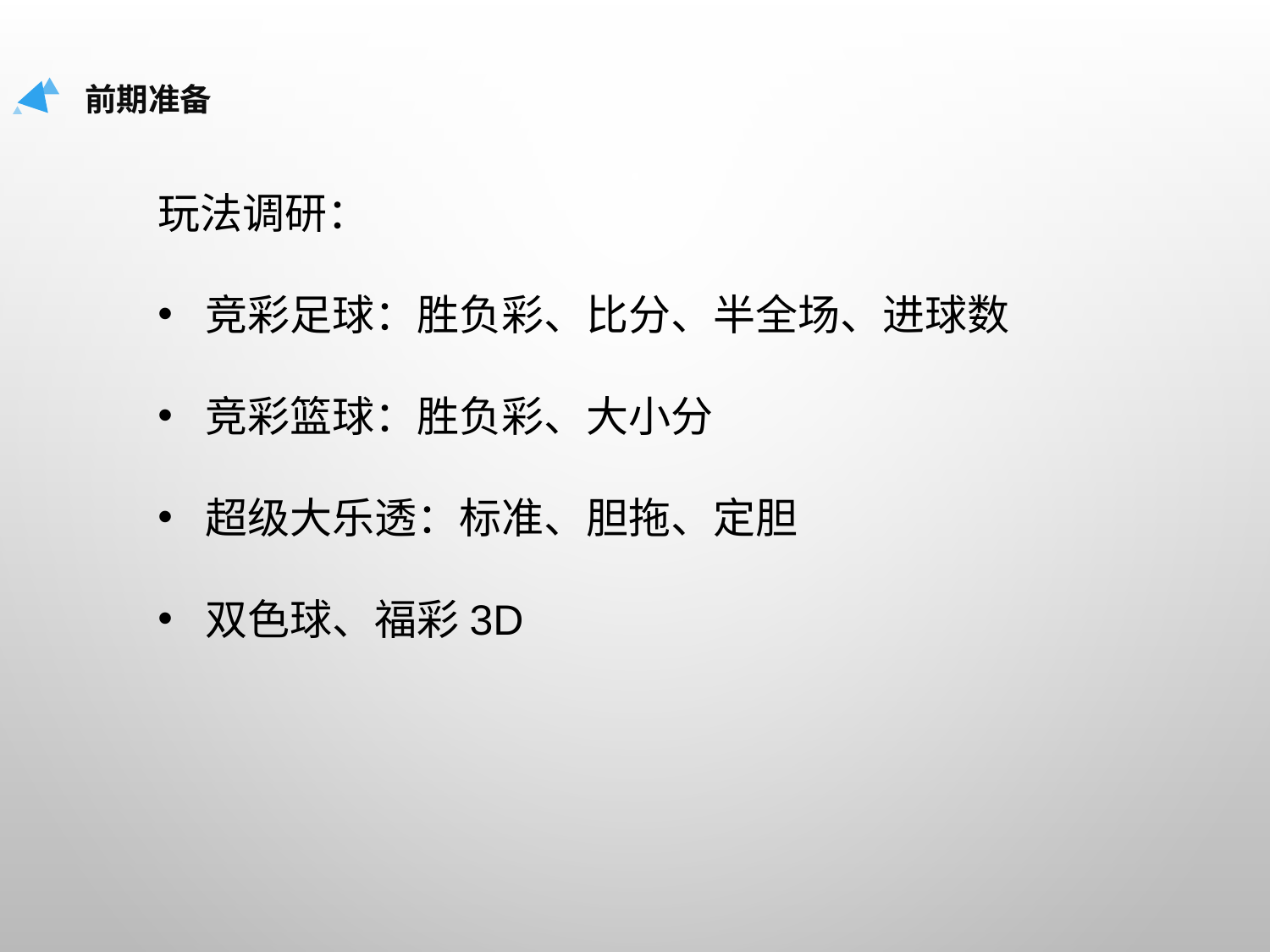

前期准备

玩法调研：

竞彩足球：胜负彩、比分、半全场、进球数

竞彩篮球：胜负彩、大小分

超级大乐透：标准、胆拖、定胆

双色球、福彩3D